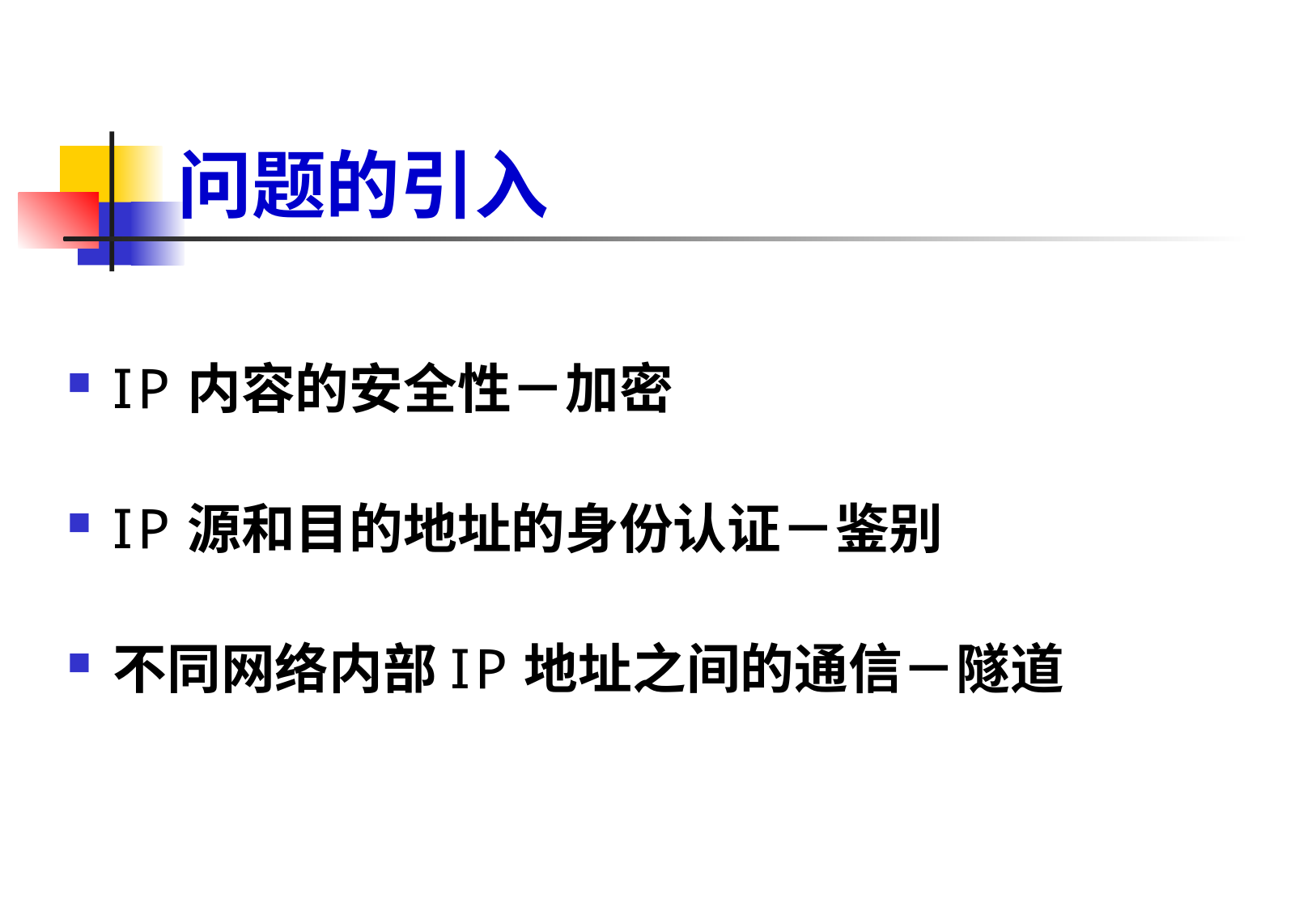

# 问题的引入
IP内容的安全性－加密
IP源和目的地址的身份认证－鉴别
不同网络内部IP地址之间的通信－隧道